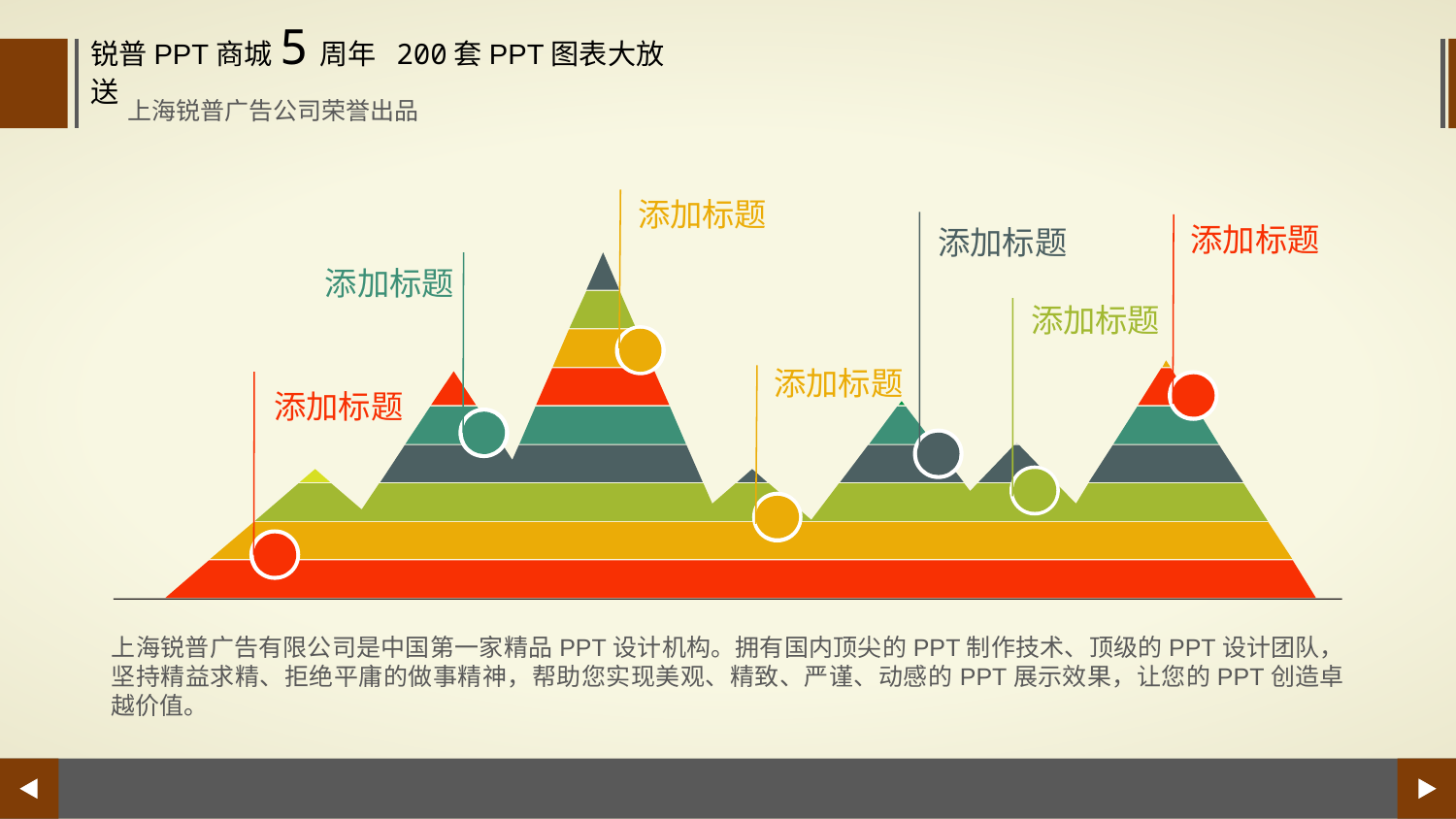

锐普PPT商城5周年  200套PPT图表大放送

上海锐普广告公司荣誉出品
添加标题

添加标题

添加标题

添加标题

添加标题

添加标题

添加标题

上海锐普广告有限公司是中国第一家精品PPT设计机构。拥有国内顶尖的PPT制作技术、顶级的PPT设计团队， 坚持精益求精、拒绝平庸的做事精神，帮助您实现美观、精致、严谨、动感的PPT展示效果，让您的PPT创造卓越价值。